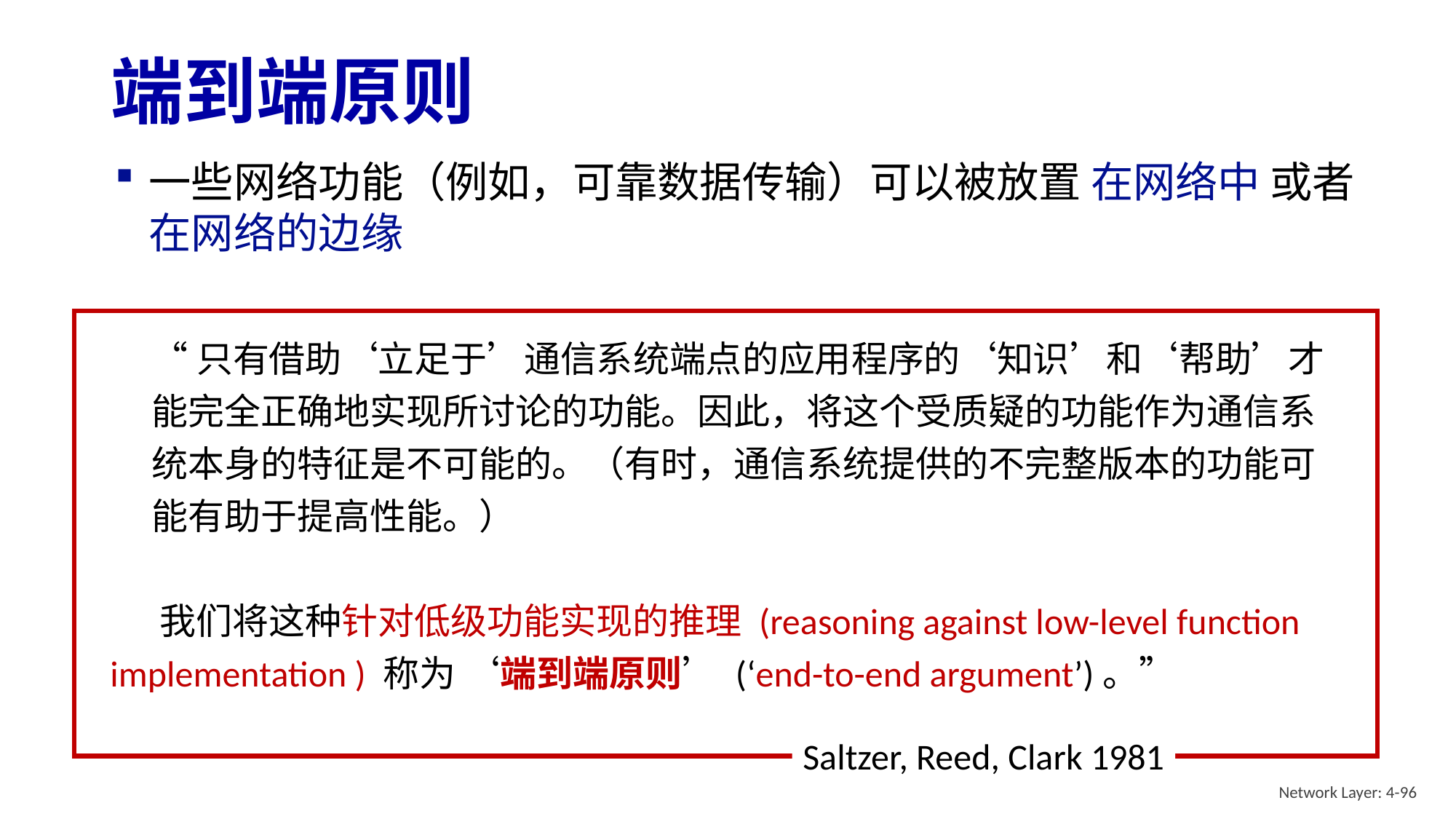

# 端到端原则
一些网络功能（例如，可靠数据传输）可以被放置 在网络中 或者 在网络的边缘

“只有借助‘立足于’通信系统端点的应用程序的‘知识’和‘帮助’才能完全正确地实现所讨论的功能。因此，将这个受质疑的功能作为通信系统本身的特征是不可能的。（有时，通信系统提供的不完整版本的功能可能有助于提高性能。）

     我们将这种针对低级功能实现的推理 (reasoning against low-level function implementation ) 称为 ‘端到端原则’ (‘end-to-end argument’)。”

Saltzer, Reed, Clark 1981
Network Layer: 4-96